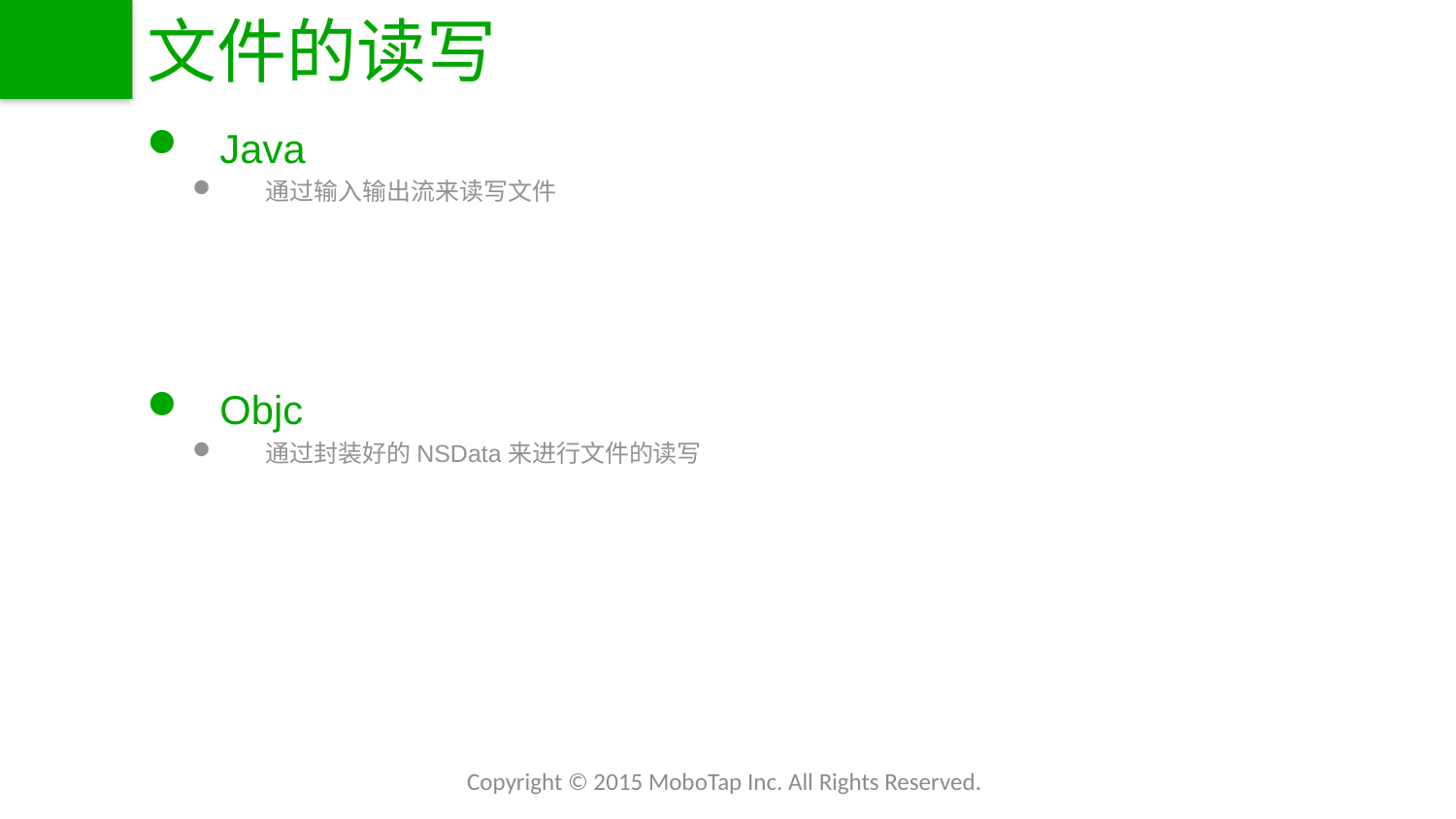

# 文件的读写
Java
通过输入输出流来读写文件

Objc
通过封装好的NSData来进行文件的读写
Copyright © 2015 MoboTap Inc. All Rights Reserved.